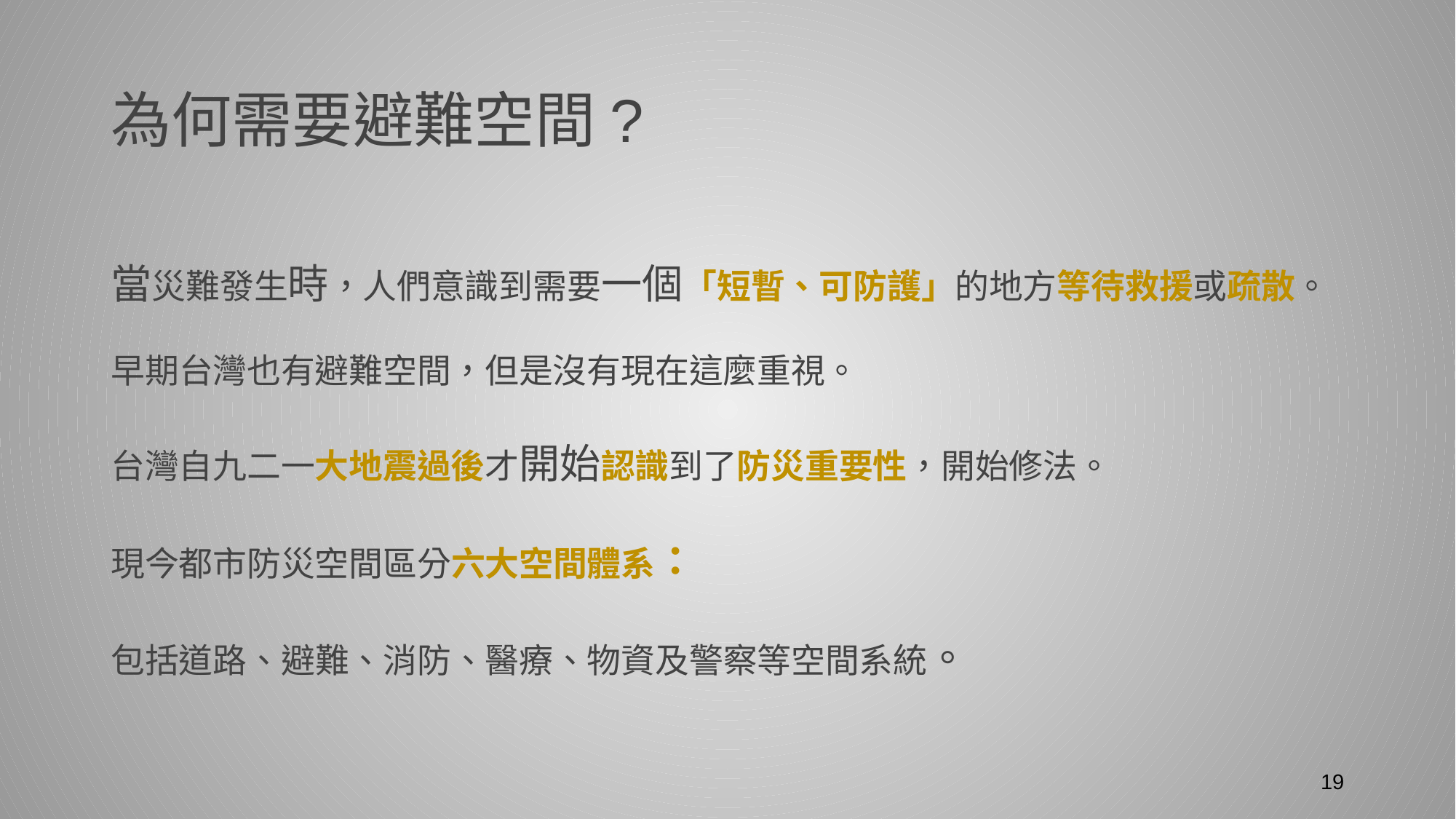

# 為何需要避難空間?
當災難發生時，人們意識到需要一個「短暫、可防護」的地方等待救援或疏散。
早期台灣也有避難空間，但是沒有現在這麼重視。
台灣自九二一大地震過後才開始認識到了防災重要性，開始修法。
現今都市防災空間區分六大空間體系：
包括道路、避難、消防、醫療、物資及警察等空間系統。
19